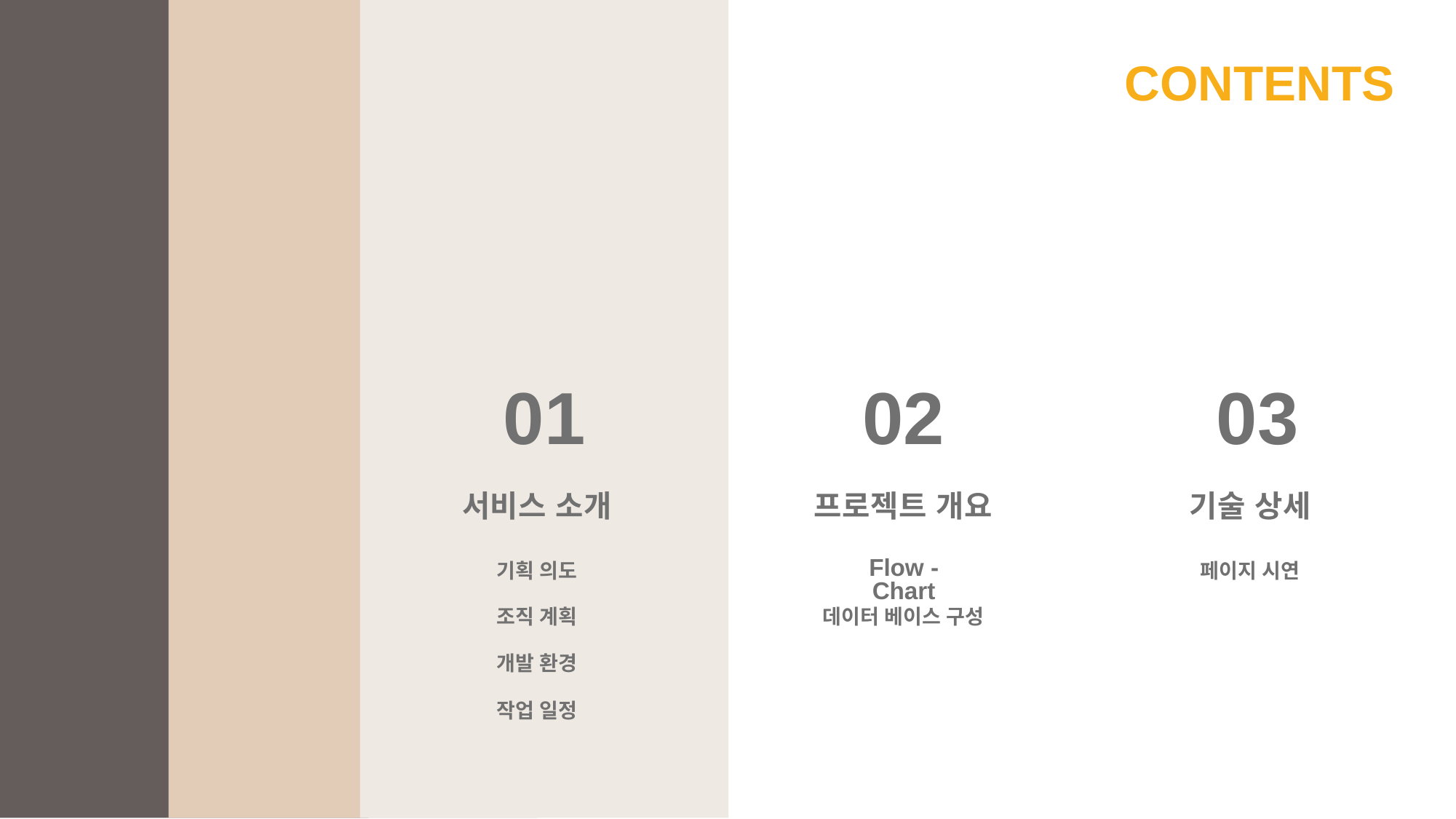

CONTENTS
01
02
03
서비스 소개
프로젝트 개요
기술 상세
Flow - Chart

기획 의도
페이지 시연
조직 계획
데이터 베이스 구성
개발 환경
작업 일정